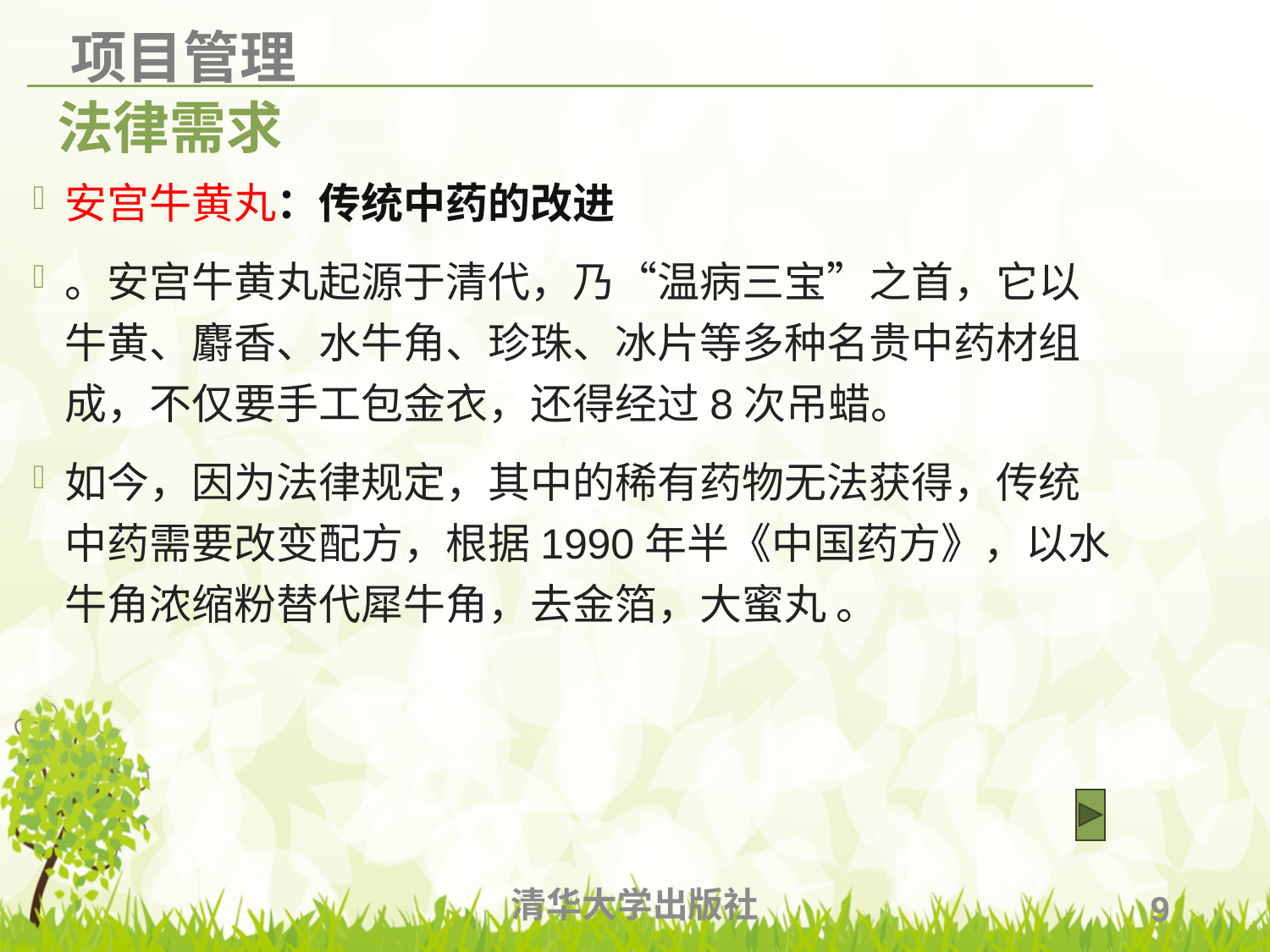

# 法律需求
安宫牛黄丸：传统中药的改进
。安宫牛黄丸起源于清代，乃“温病三宝”之首，它以牛黄、麝香、水牛角、珍珠、冰片等多种名贵中药材组成，不仅要手工包金衣，还得经过8次吊蜡。
如今，因为法律规定，其中的稀有药物无法获得，传统中药需要改变配方，根据1990年半《中国药方》，以水牛角浓缩粉替代犀牛角，去金箔，大蜜丸 。

清华大学出版社
9